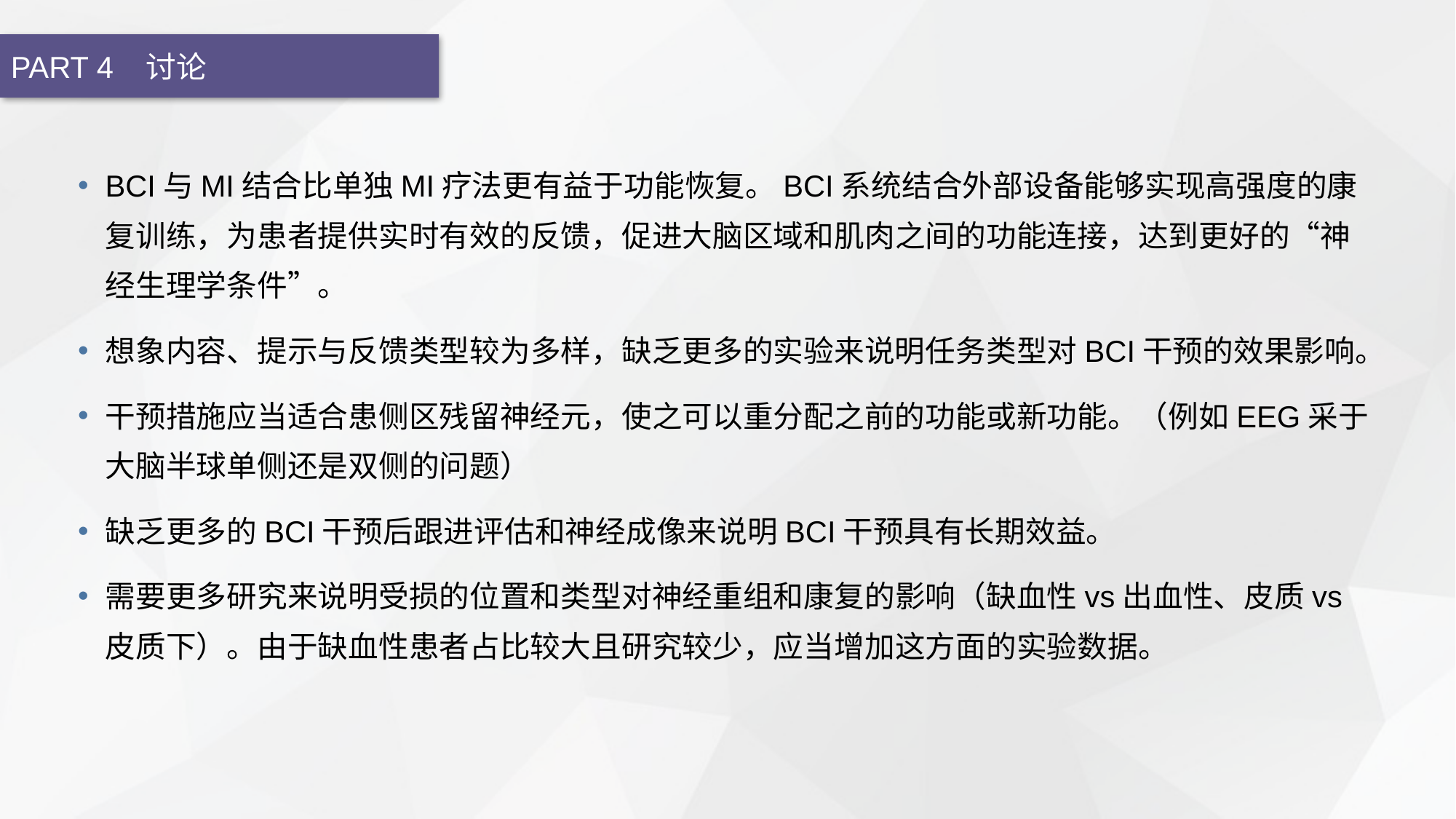

PART 4   讨论
BCI与MI结合比单独MI疗法更有益于功能恢复。BCI系统结合外部设备能够实现高强度的康复训练，为患者提供实时有效的反馈，促进大脑区域和肌肉之间的功能连接，达到更好的“神经生理学条件”。
想象内容、提示与反馈类型较为多样，缺乏更多的实验来说明任务类型对BCI干预的效果影响。
干预措施应当适合患侧区残留神经元，使之可以重分配之前的功能或新功能。（例如EEG采于大脑半球单侧还是双侧的问题）
缺乏更多的BCI干预后跟进评估和神经成像来说明BCI干预具有长期效益。
需要更多研究来说明受损的位置和类型对神经重组和康复的影响（缺血性vs出血性、皮质vs皮质下）。由于缺血性患者占比较大且研究较少，应当增加这方面的实验数据。